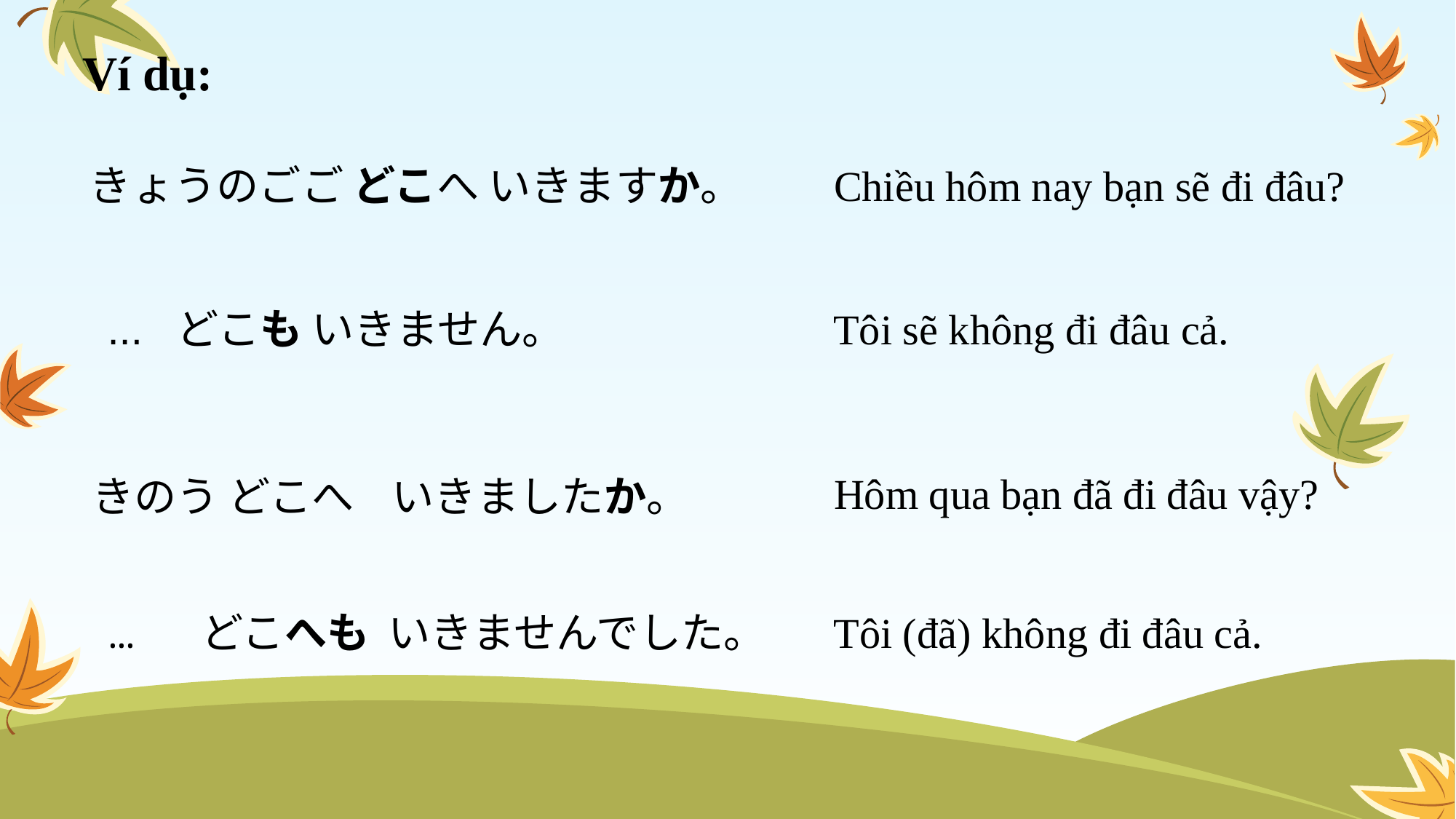

Ví dụ:
きょうのごご どこへ いきますか。
Chiều hôm nay bạn sẽ đi đâu?
 ...  どこも いきません。
Tôi sẽ không đi đâu cả.
Hôm qua bạn đã đi đâu vậy?
きのう どこへ    いきましたか。
...      どこへも  いきませんでした。
Tôi (đã) không đi đâu cả.